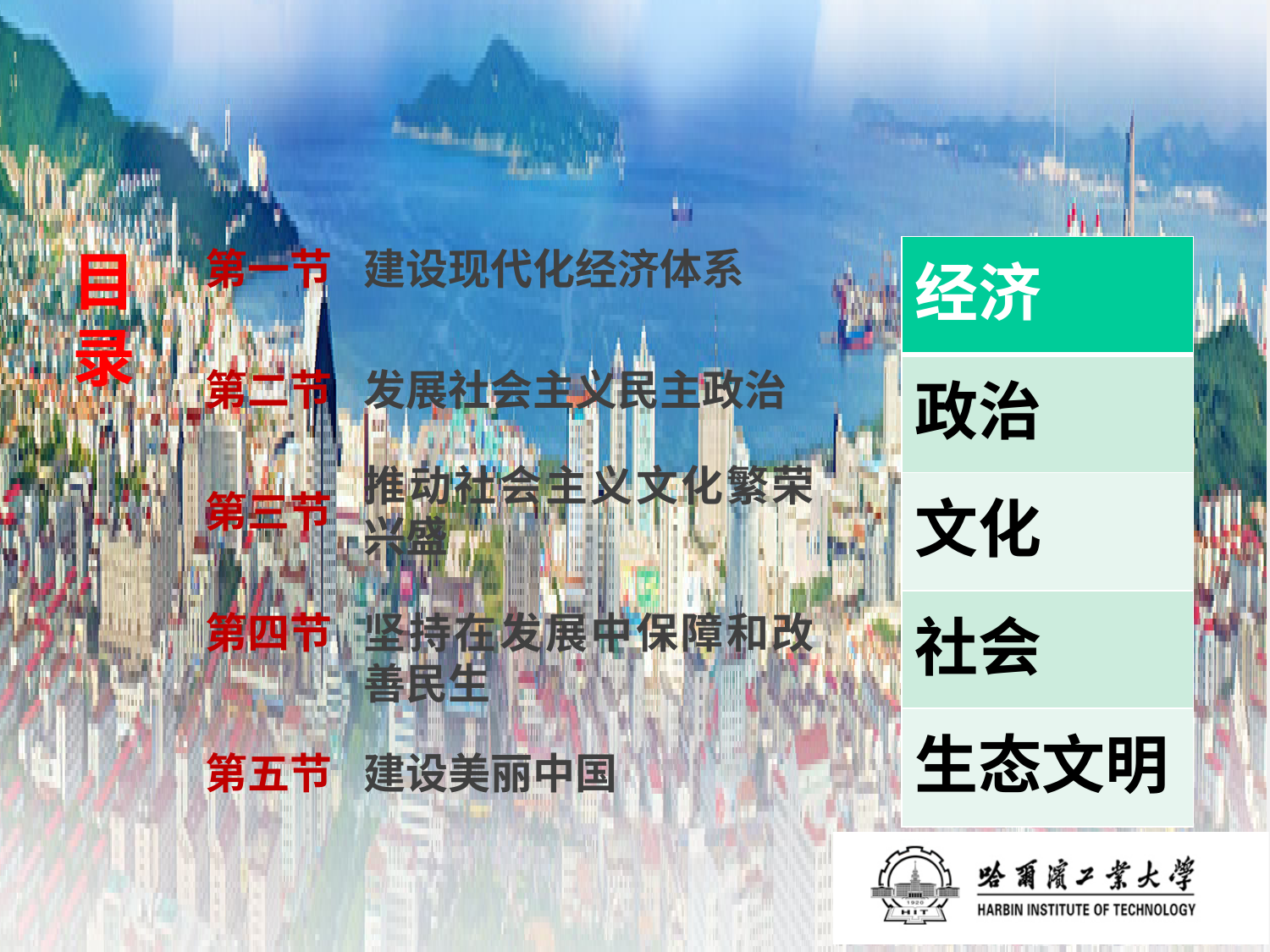

目录
第一节
建设现代化经济体系
| 经济 |
| --- |
| 政治 |
| 文化 |
| 社会 |
| 生态文明 |
第二节
发展社会主义民主政治
推动社会主义文化繁荣兴盛
第三节
第四节
坚持在发展中保障和改善民生
建设美丽中国
第五节